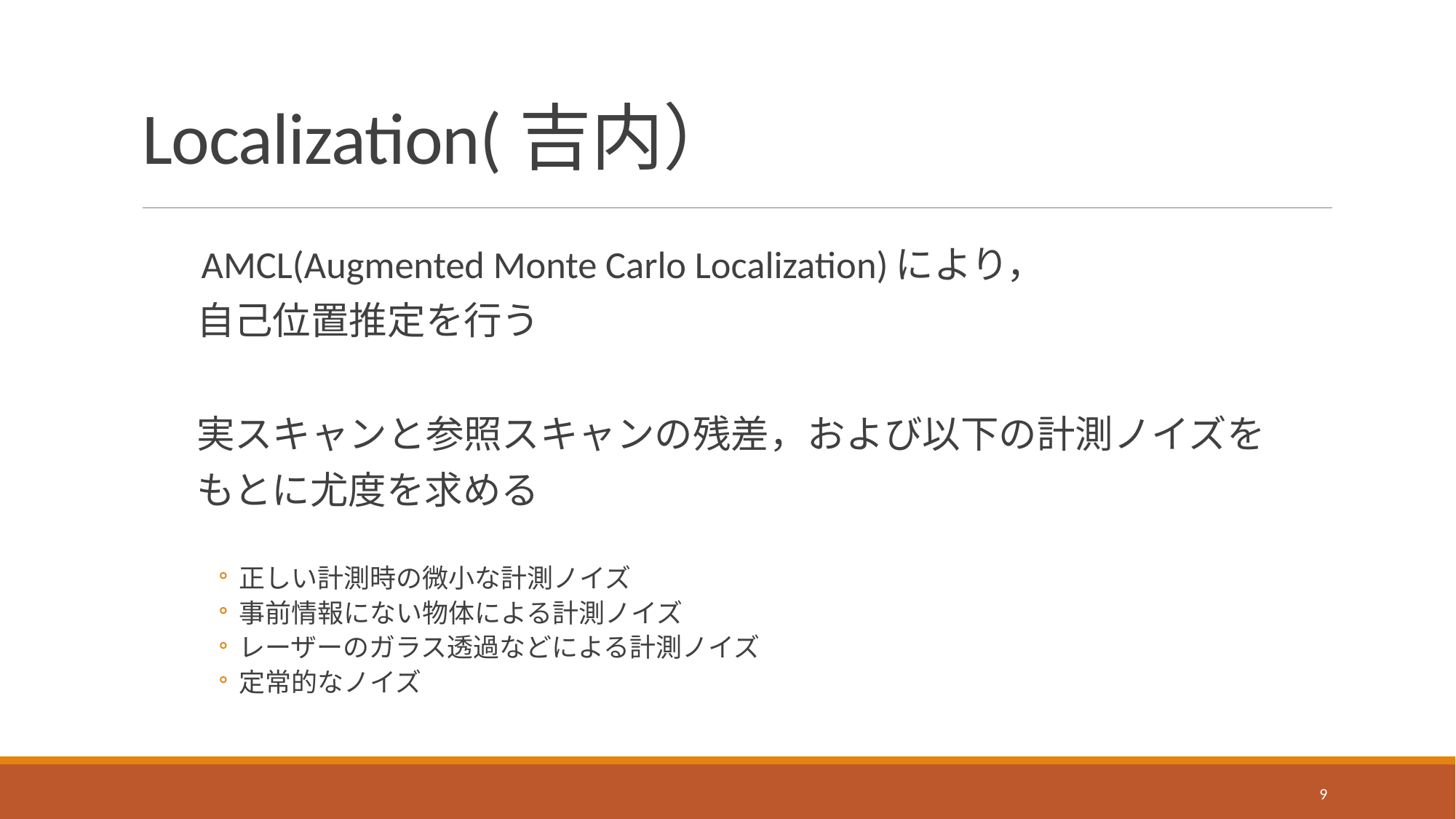

# Localization(吉内）
 AMCL(Augmented Monte Carlo Localization)により，
自己位置推定を行う

実スキャンと参照スキャンの残差，および以下の計測ノイズを
もとに尤度を求める

正しい計測時の微小な計測ノイズ
事前情報にない物体による計測ノイズ
レーザーのガラス透過などによる計測ノイズ
定常的なノイズ

9